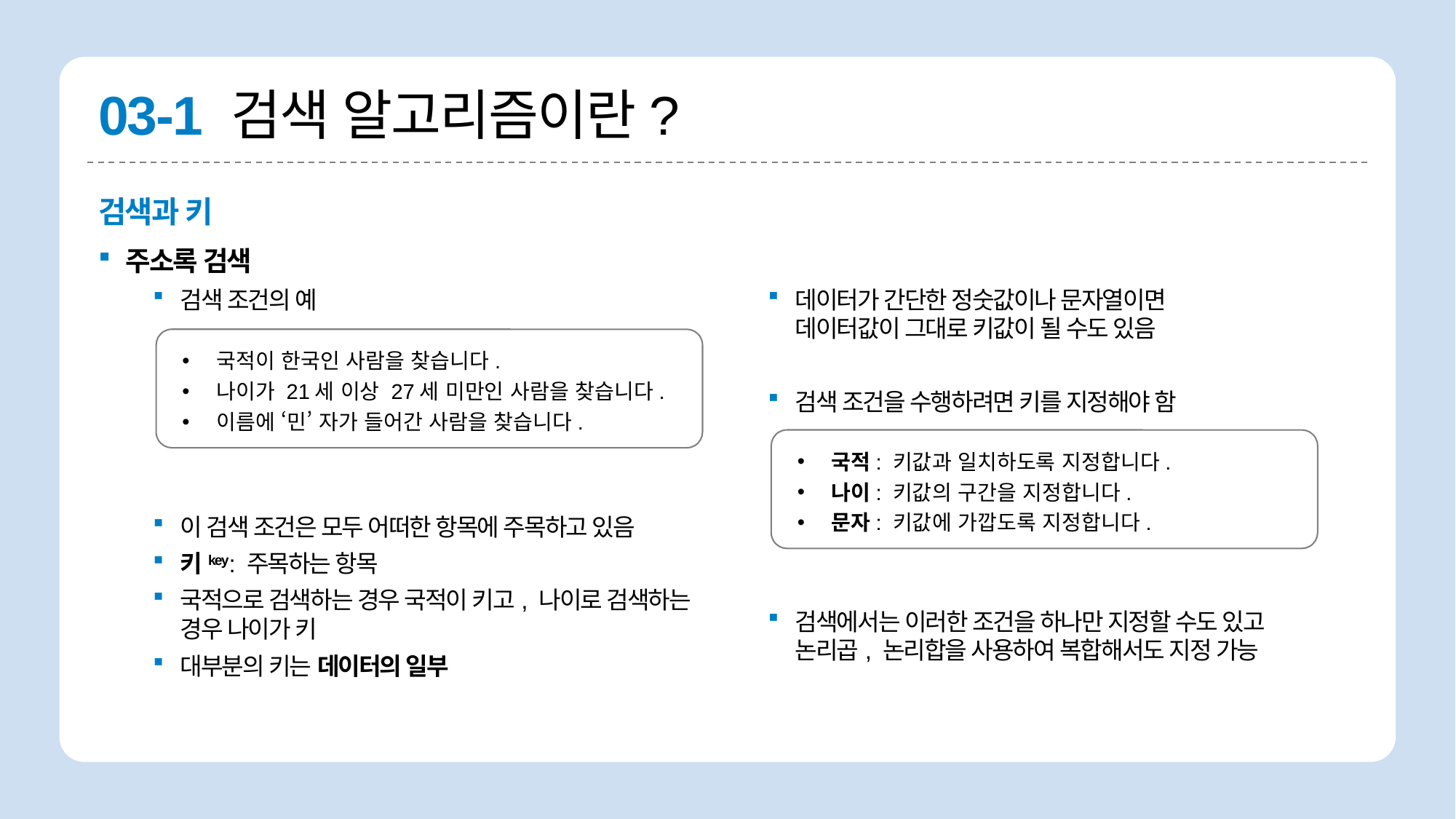

# 03-1 검색 알고리즘이란?
검색과 키
주소록 검색
검색 조건의 예

이 검색 조건은 모두 어떠한 항목에 주목하고 있음
키key: 주목하는 항목
국적으로 검색하는 경우 국적이 키고, 나이로 검색하는 경우 나이가 키
대부분의 키는 데이터의 일부

데이터가 간단한 정숫값이나 문자열이면
데이터값이 그대로 키값이 될 수도 있음

검색 조건을 수행하려면 키를 지정해야 함

검색에서는 이러한 조건을 하나만 지정할 수도 있고
논리곱, 논리합을 사용하여 복합해서도 지정 가능
국적이 한국인 사람을 찾습니다.
나이가 21세 이상 27세 미만인 사람을 찾습니다.
이름에 ‘민’ 자가 들어간 사람을 찾습니다.
국적: 키값과 일치하도록 지정합니다.
나이: 키값의 구간을 지정합니다.
문자: 키값에 가깝도록 지정합니다.